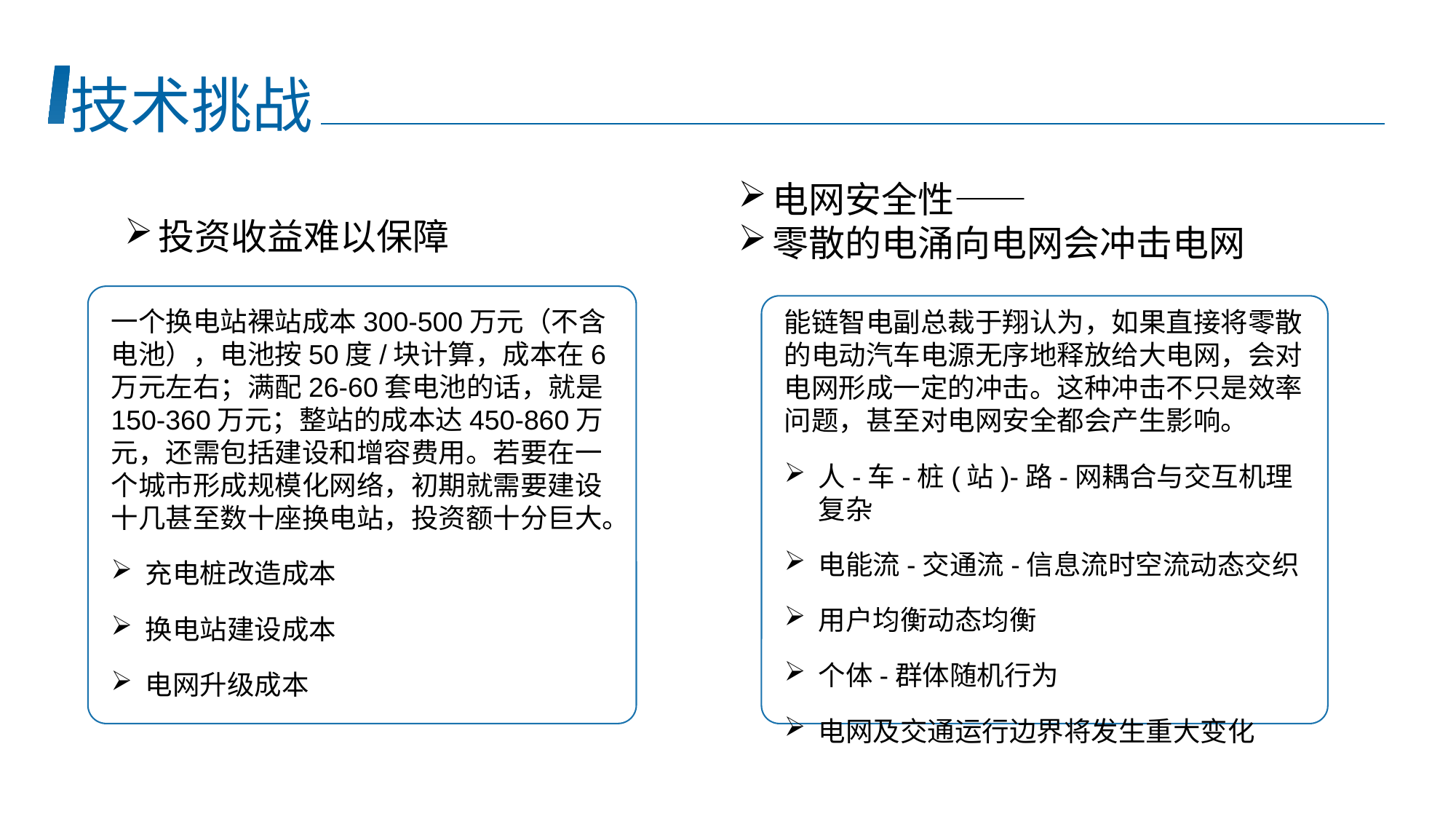

技术挑战
电网安全性——
零散的电涌向电网会冲击电网
投资收益难以保障

一个换电站裸站成本300-500万元（不含电池），电池按50度/块计算，成本在6万元左右；满配26-60套电池的话，就是150-360万元；整站的成本达450-860万元，还需包括建设和增容费用。若要在一个城市形成规模化网络，初期就需要建设十几甚至数十座换电站，投资额十分巨大。
充电桩改造成本
换电站建设成本
电网升级成本
能链智电副总裁于翔认为，如果直接将零散的电动汽车电源无序地释放给大电网，会对电网形成一定的冲击。这种冲击不只是效率问题，甚至对电网安全都会产生影响。
人-车-桩(站)-路-网耦合与交互机理复杂
电能流-交通流-信息流时空流动态交织
用户均衡动态均衡
个体-群体随机行为
电网及交通运行边界将发生重大变化